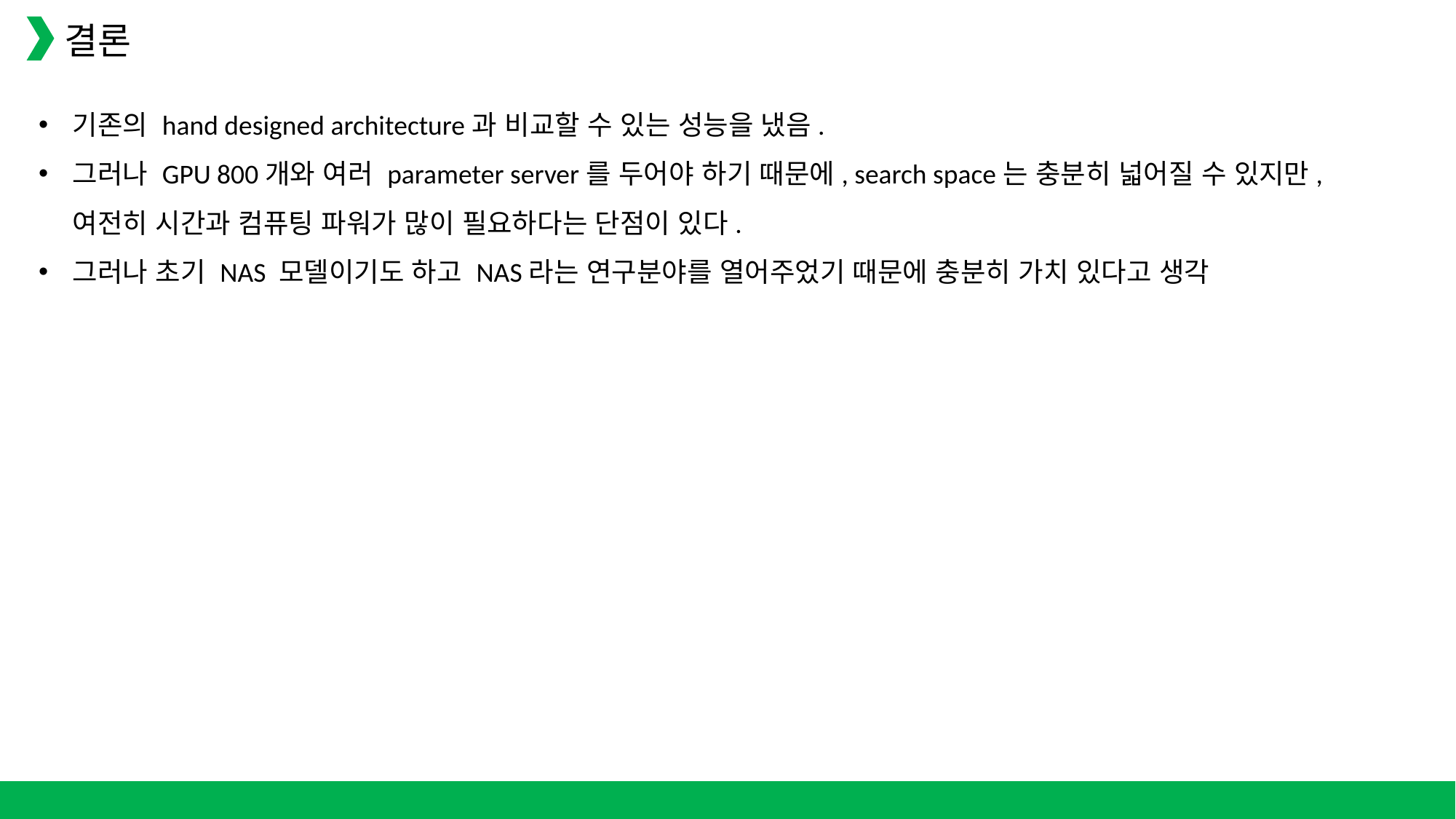

결론

기존의 hand designed architecture과 비교할 수 있는 성능을 냈음.
그러나 GPU 800개와 여러 parameter server를 두어야 하기 때문에, search space는 충분히 넓어질 수 있지만, 여전히 시간과 컴퓨팅 파워가 많이 필요하다는 단점이 있다.
그러나 초기 NAS 모델이기도 하고 NAS라는 연구분야를 열어주었기 때문에 충분히 가치 있다고 생각